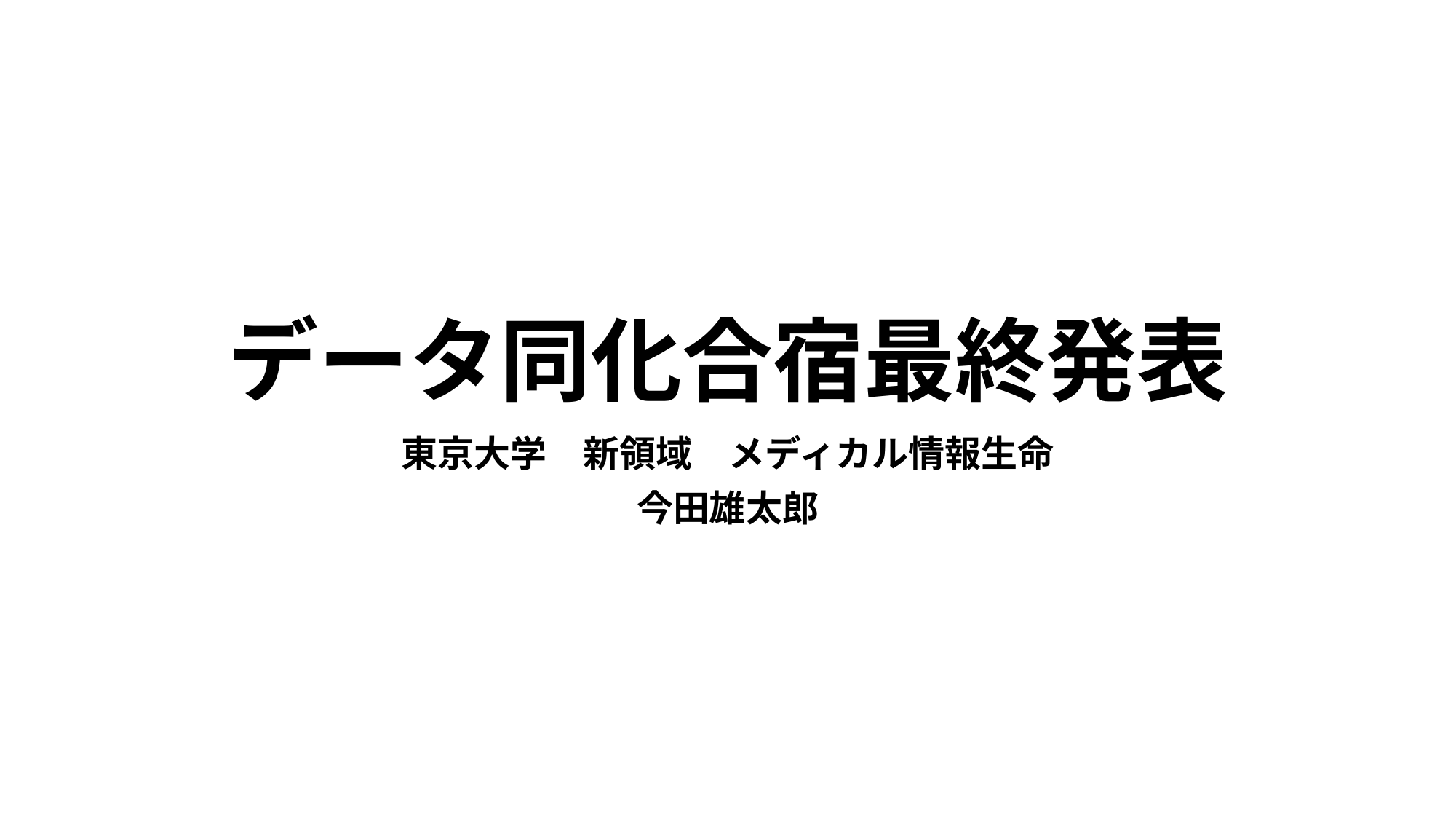

# データ同化合宿最終発表
東京大学　新領域　メディカル情報生命
今田雄太郎